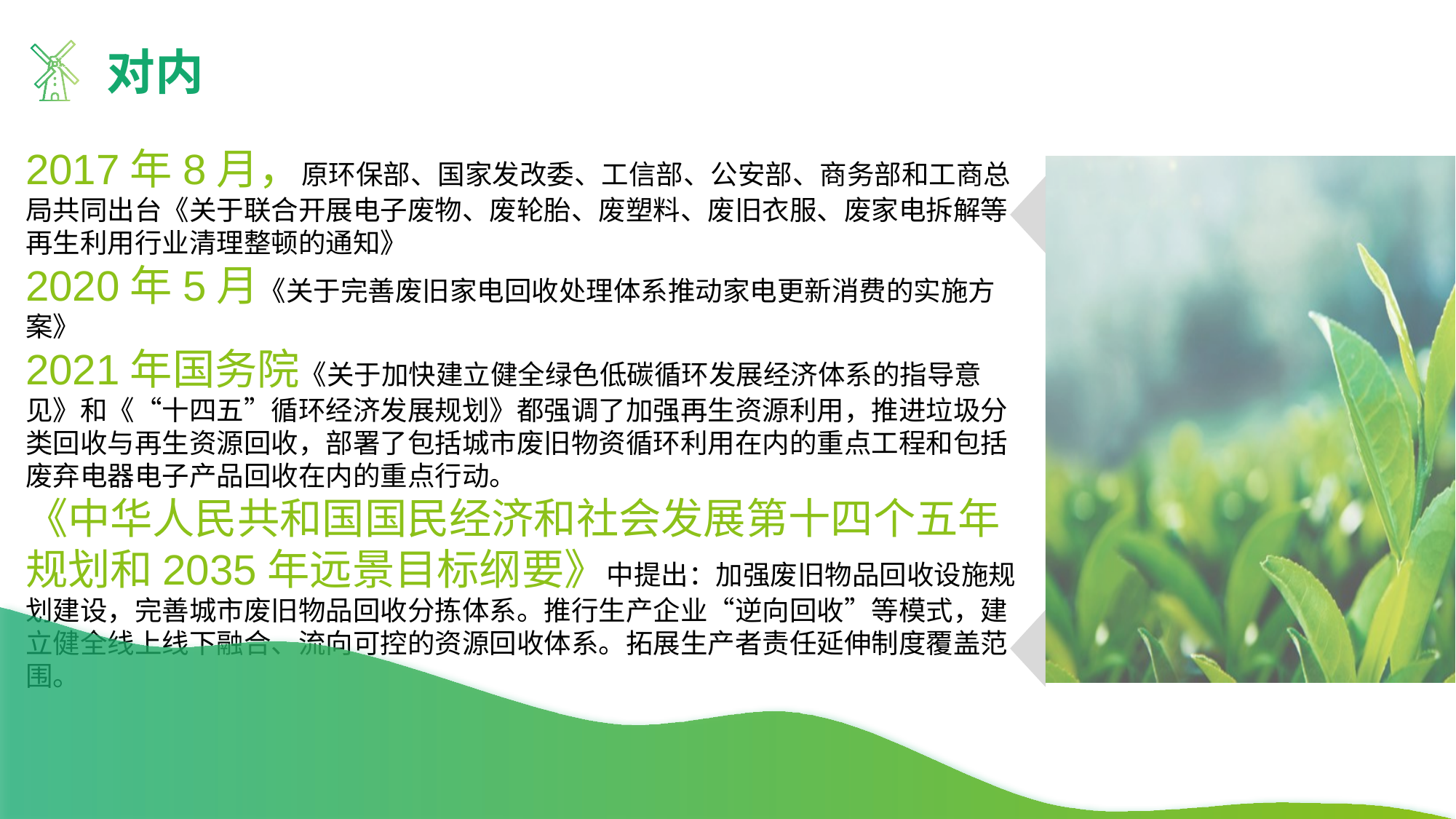

对内
2017年8月，原环保部、国家发改委、工信部、公安部、商务部和工商总局共同出台《关于联合开展电子废物、废轮胎、废塑料、废旧衣服、废家电拆解等再生利用行业清理整顿的通知》
2020年5月《关于完善废旧家电回收处理体系推动家电更新消费的实施方案》
2021年国务院《关于加快建立健全绿色低碳循环发展经济体系的指导意见》和《“十四五”循环经济发展规划》都强调了加强再生资源利用，推进垃圾分类回收与再生资源回收，部署了包括城市废旧物资循环利用在内的重点工程和包括废弃电器电子产品回收在内的重点行动。
《中华人民共和国国民经济和社会发展第十四个五年规划和2035年远景目标纲要》中提出：加强废旧物品回收设施规划建设，完善城市废旧物品回收分拣体系。推行生产企业“逆向回收”等模式，建立健全线上线下融合、流向可控的资源回收体系。拓展生产者责任延伸制度覆盖范围。